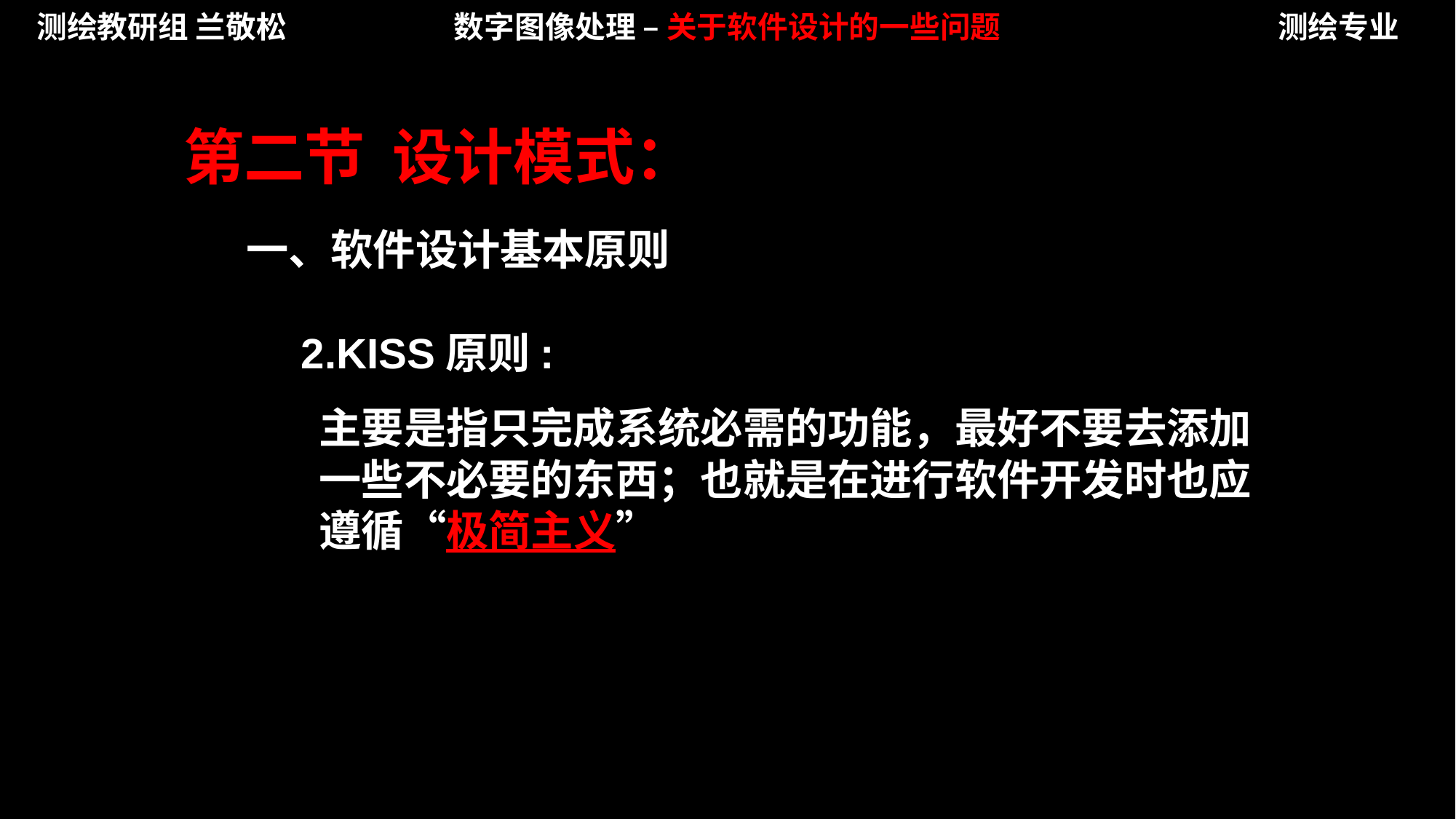

测绘教研组 兰敬松
数字图像处理 – 关于软件设计的一些问题
测绘专业
第二节  设计模式：
一、软件设计基本原则
2.KISS原则:
主要是指只完成系统必需的功能，最好不要去添加一些不必要的东西；也就是在进行软件开发时也应遵循“极简主义”